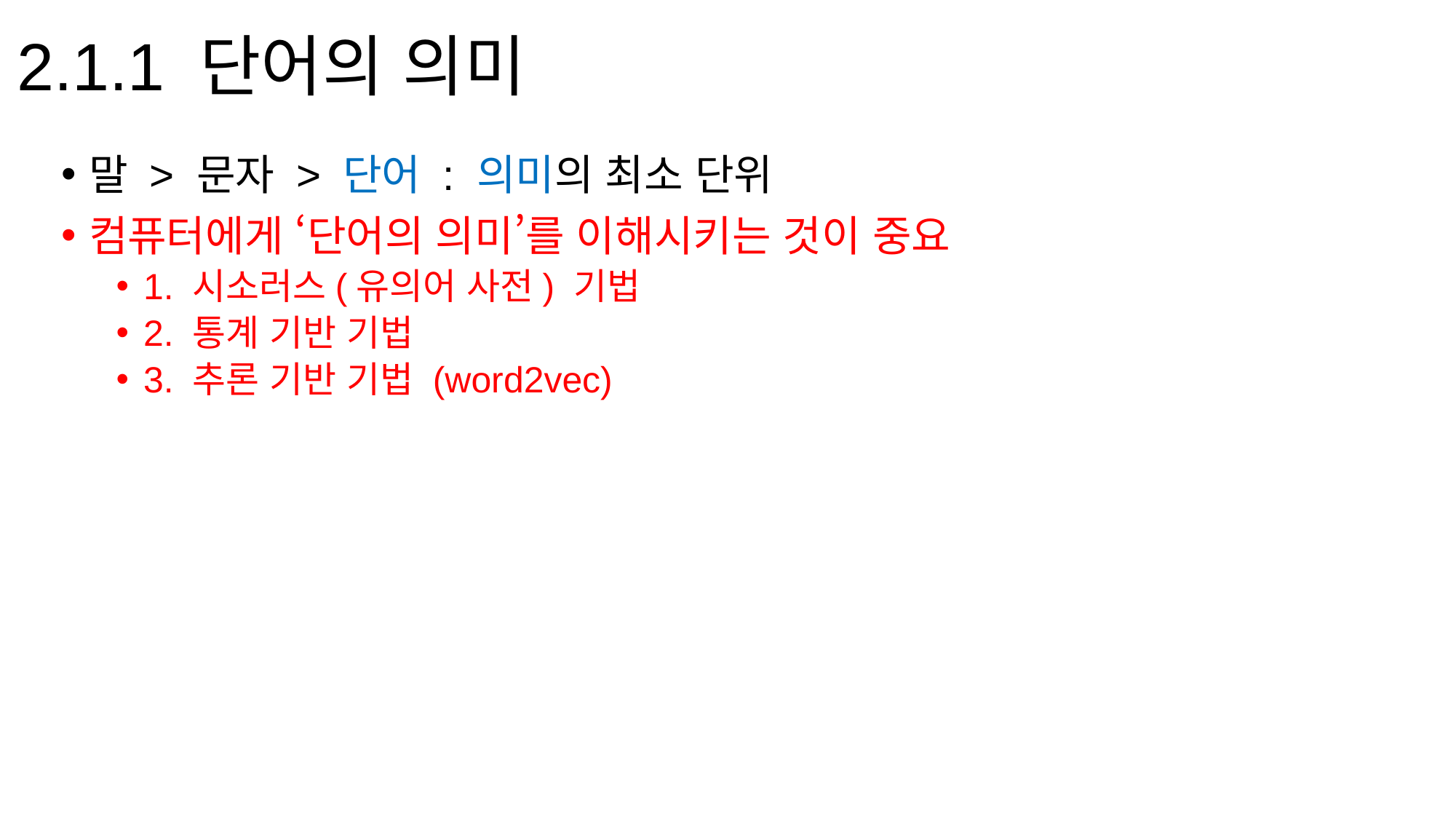

# 2.1.1 단어의 의미
말 > 문자 > 단어 : 의미의 최소 단위
컴퓨터에게 ‘단어의 의미’를 이해시키는 것이 중요
1. 시소러스(유의어 사전) 기법
2. 통계 기반 기법
3. 추론 기반 기법 (word2vec)